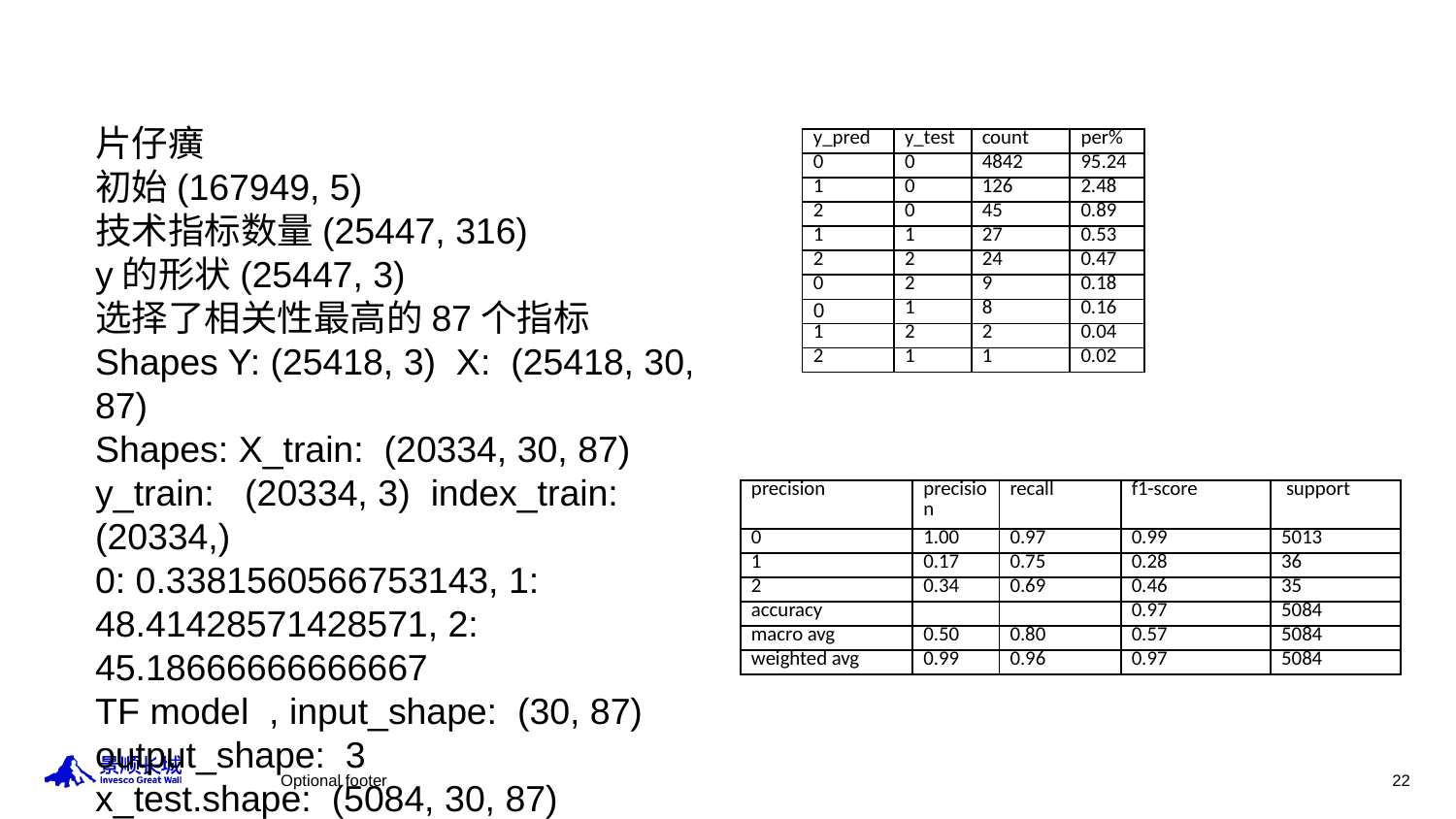

片仔癀
初始(167949, 5)
技术指标数量(25447, 316)
y的形状(25447, 3)
选择了相关性最高的87个指标
Shapes Y: (25418, 3)  X:  (25418, 30, 87)
Shapes: X_train:  (20334, 30, 87)  y_train:   (20334, 3)  index_train:   (20334,)
0: 0.3381560566753143, 1: 48.41428571428571, 2: 45.18666666666667
TF model  , input_shape:  (30, 87)  output_shape:  3
x_test.shape:  (5084, 30, 87)
| y\_pred | y\_test | count | per% |
| --- | --- | --- | --- |
| 0 | 0 | 4842 | 95.24 |
| 1 | 0 | 126 | 2.48 |
| 2 | 0 | 45 | 0.89 |
| 1 | 1 | 27 | 0.53 |
| 2 | 2 | 24 | 0.47 |
| 0 | 2 | 9 | 0.18 |
| 0 | 1 | 8 | 0.16 |
| 1 | 2 | 2 | 0.04 |
| 2 | 1 | 1 | 0.02 |
| precision | precision | recall | f1-score | support |
| --- | --- | --- | --- | --- |
| 0 | 1.00 | 0.97 | 0.99 | 5013 |
| 1 | 0.17 | 0.75 | 0.28 | 36 |
| 2 | 0.34 | 0.69 | 0.46 | 35 |
| accuracy |  |  | 0.97 | 5084 |
| macro avg | 0.50 | 0.80 | 0.57 | 5084 |
| weighted avg | 0.99 | 0.96 | 0.97 | 5084 |

Optional footer
22